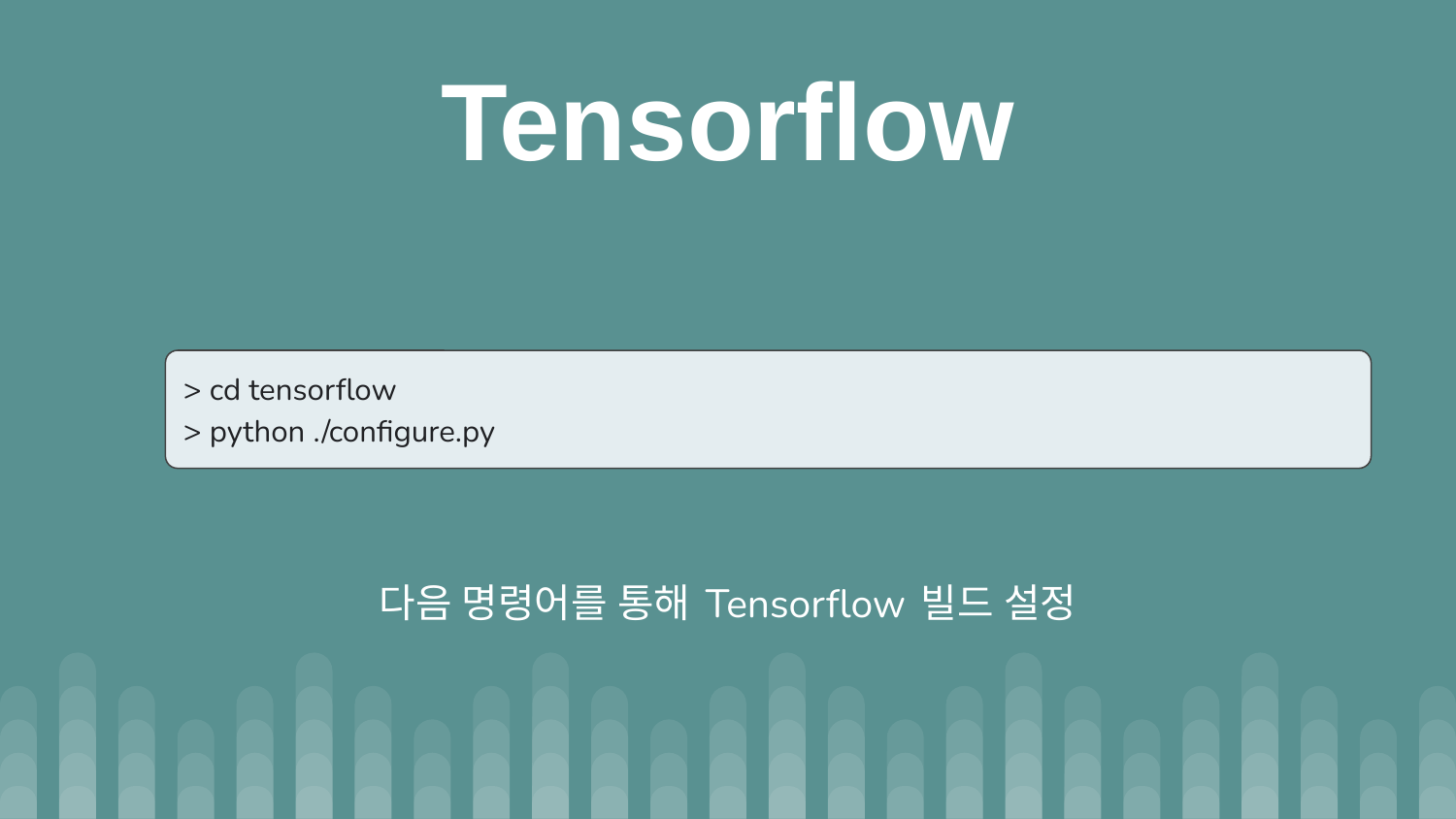

# Tensorflow

> cd tensorflow
> python ./configure.py

다음 명령어를 통해 Tensorflow 빌드 설정